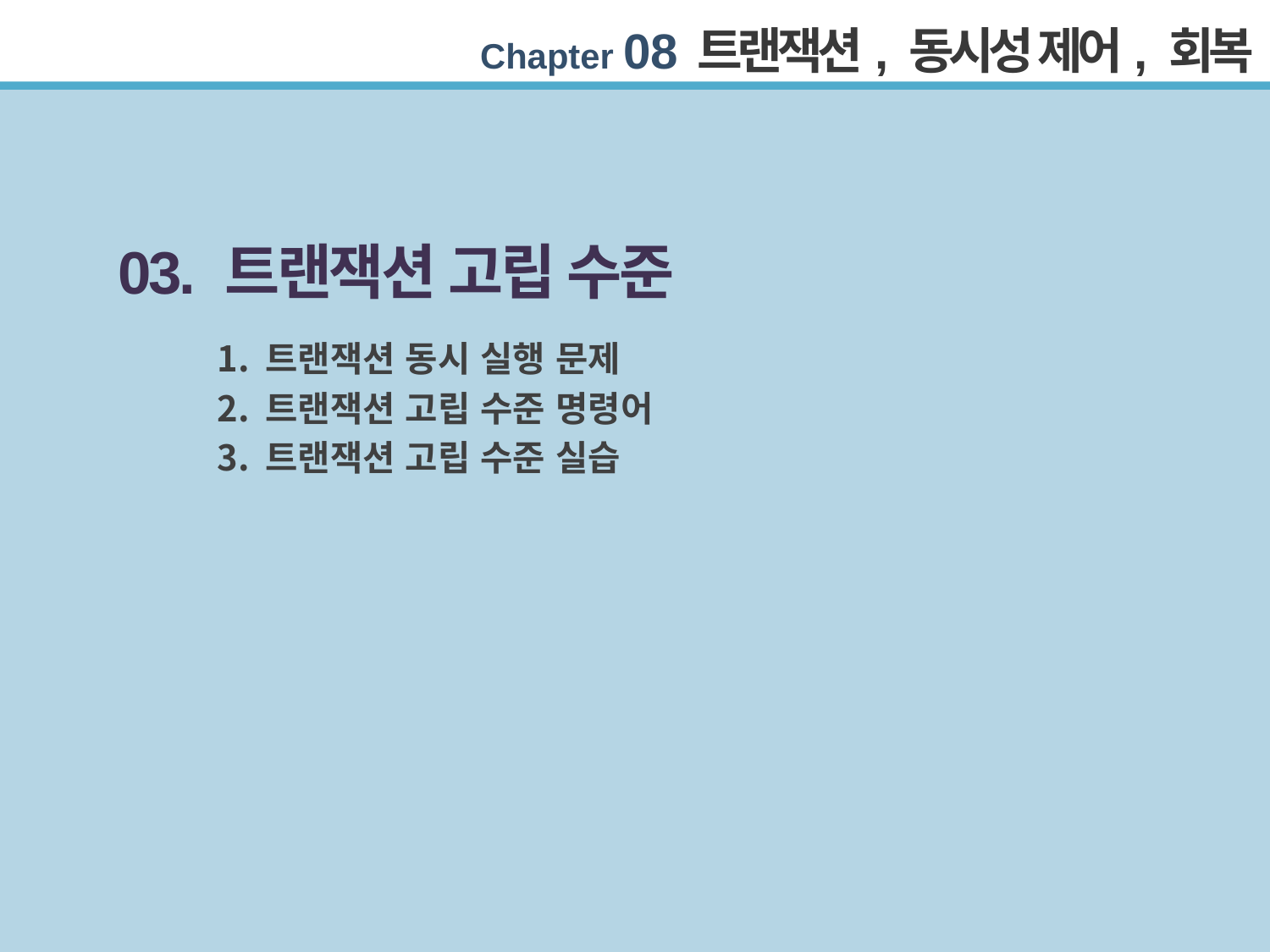

03. 트랜잭션 고립 수준
트랜잭션 동시 실행 문제
트랜잭션 고립 수준 명령어
트랜잭션 고립 수준 실습